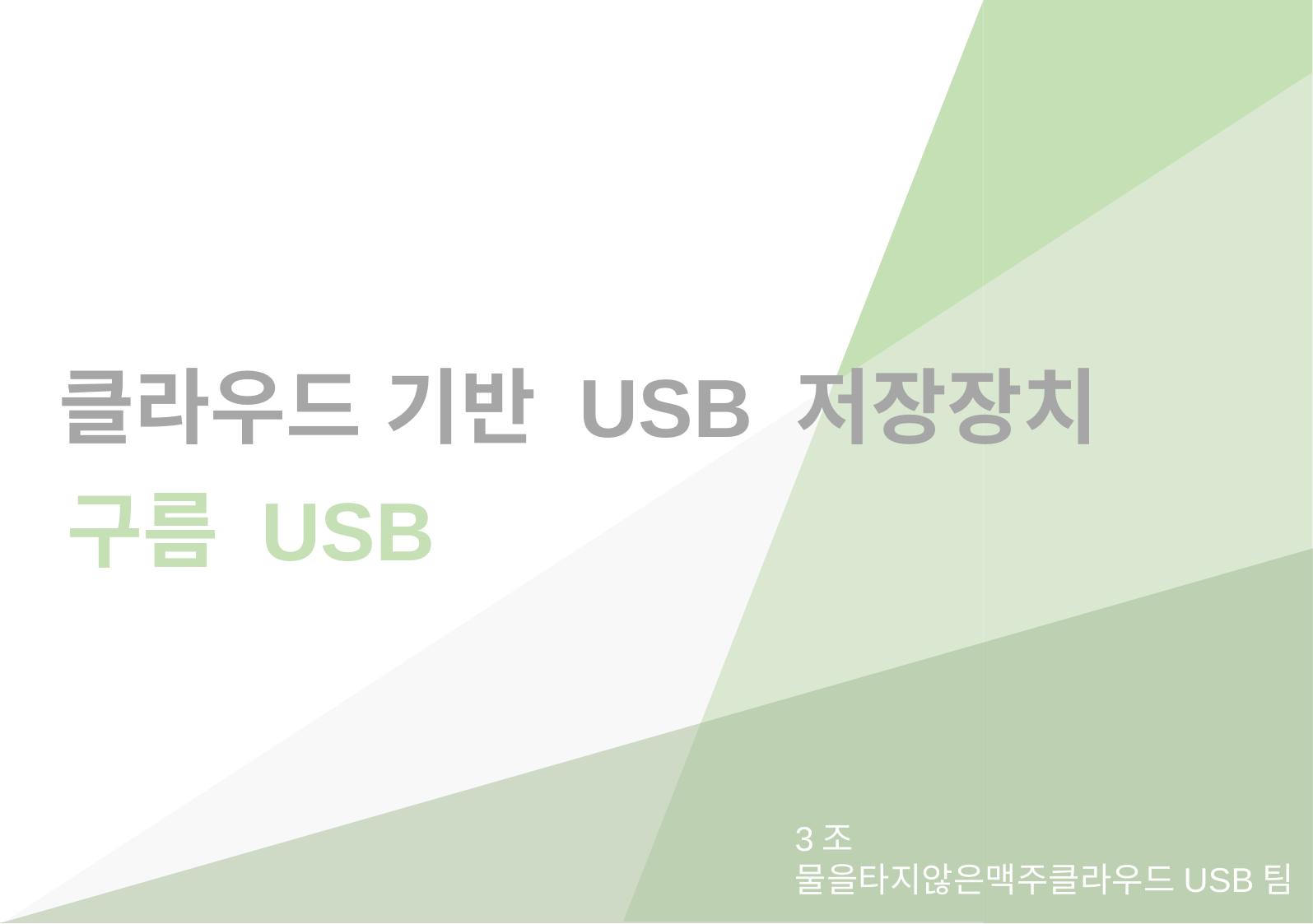

클라우드 기반 USB 저장장치
구름 USB
3조
물을타지않은맥주클라우드USB팀